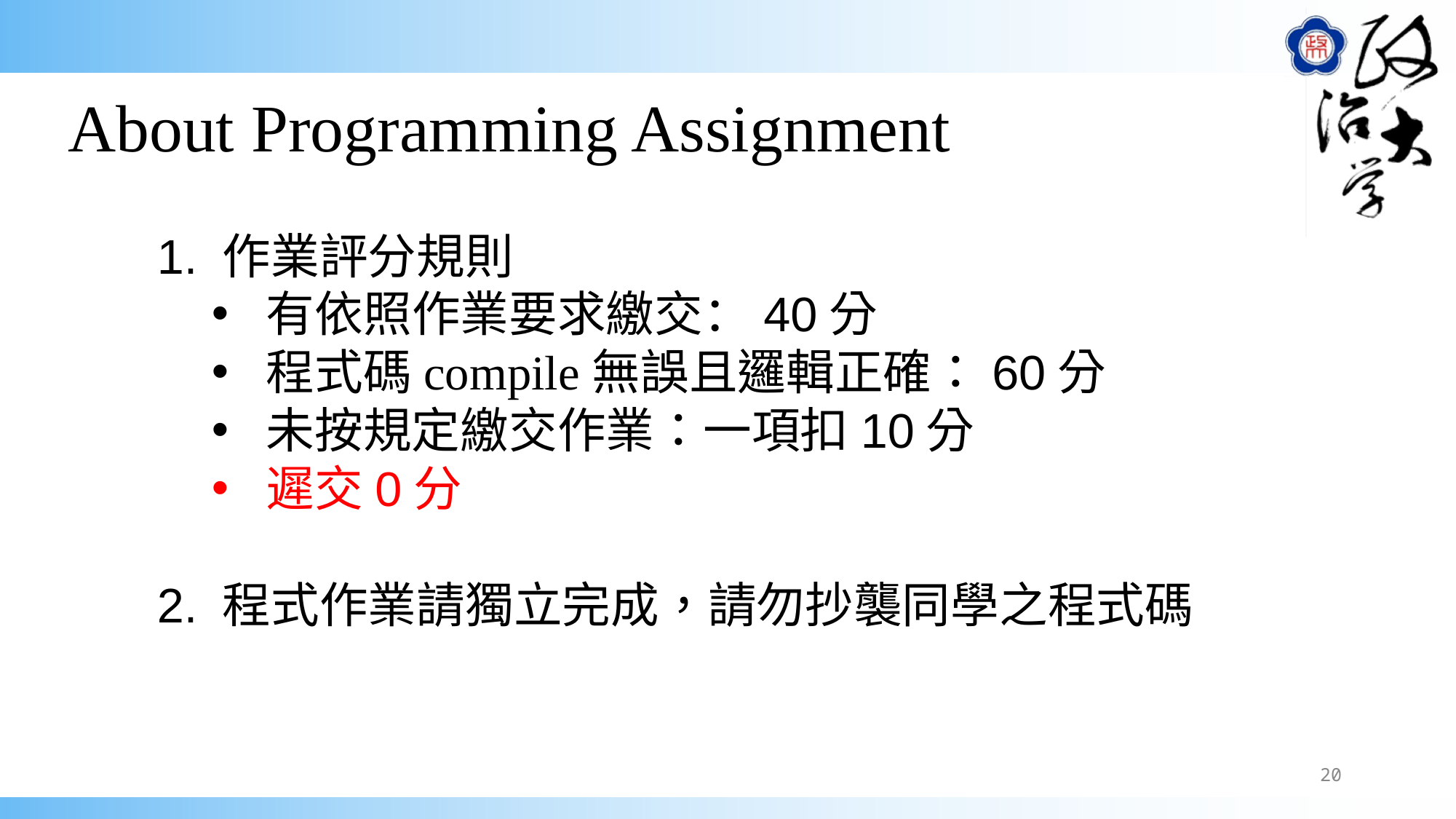

# About Programming Assignment
1. 作業評分規則
有依照作業要求繳交：40分
程式碼compile無誤且邏輯正確：60分
未按規定繳交作業：一項扣10分
遲交0分

2. 程式作業請獨立完成，請勿抄襲同學之程式碼